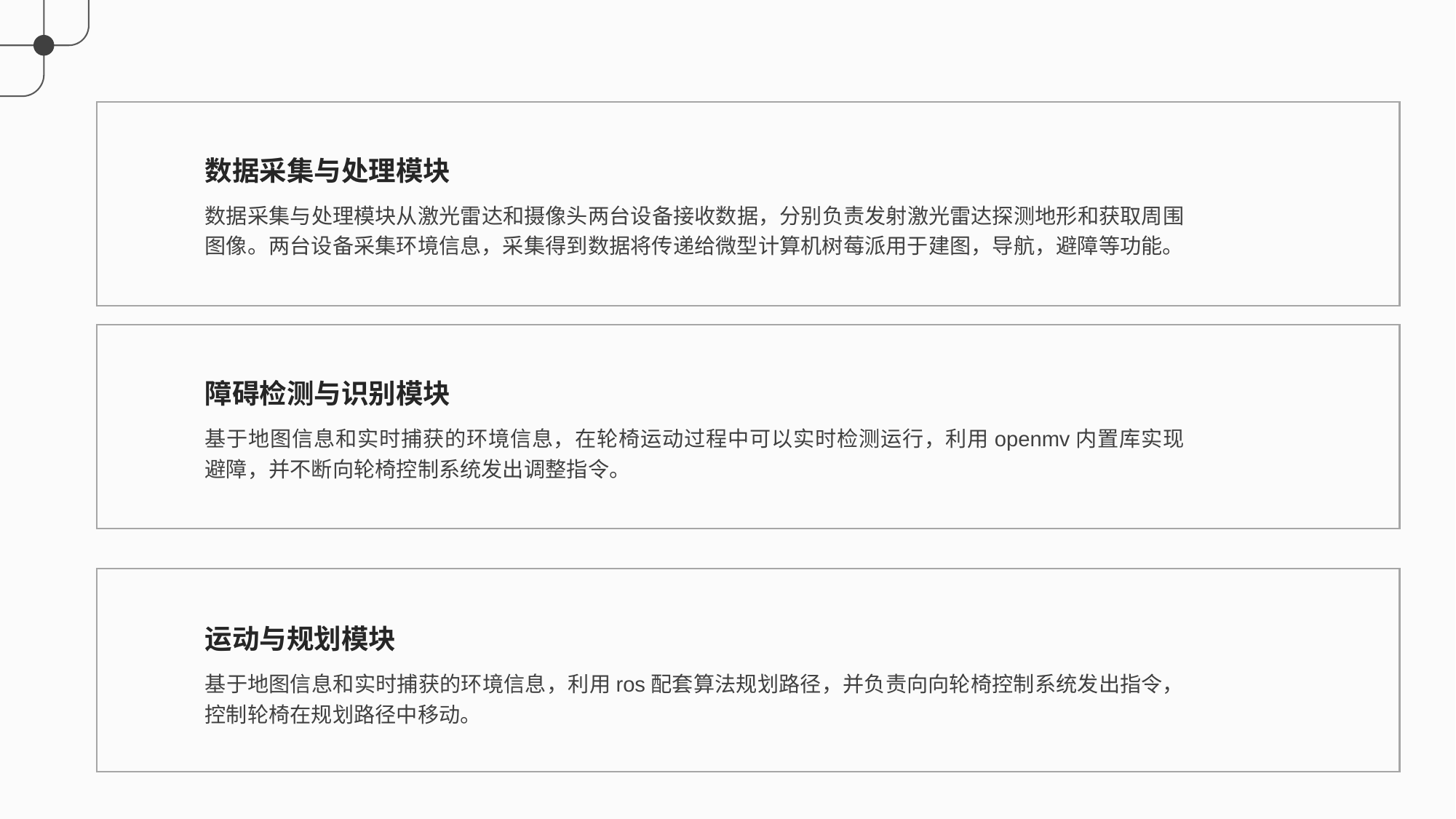

数据采集与处理模块
数据采集与处理模块从激光雷达和摄像头两台设备接收数据，分别负责发射激光雷达探测地形和获取周围图像。两台设备采集环境信息，采集得到数据将传递给微型计算机树莓派用于建图，导航，避障等功能。

障碍检测与识别模块
基于地图信息和实时捕获的环境信息，在轮椅运动过程中可以实时检测运行，利用openmv内置库实现避障，并不断向轮椅控制系统发出调整指令。

运动与规划模块
基于地图信息和实时捕获的环境信息，利用ros配套算法规划路径，并负责向向轮椅控制系统发出指令，控制轮椅在规划路径中移动。